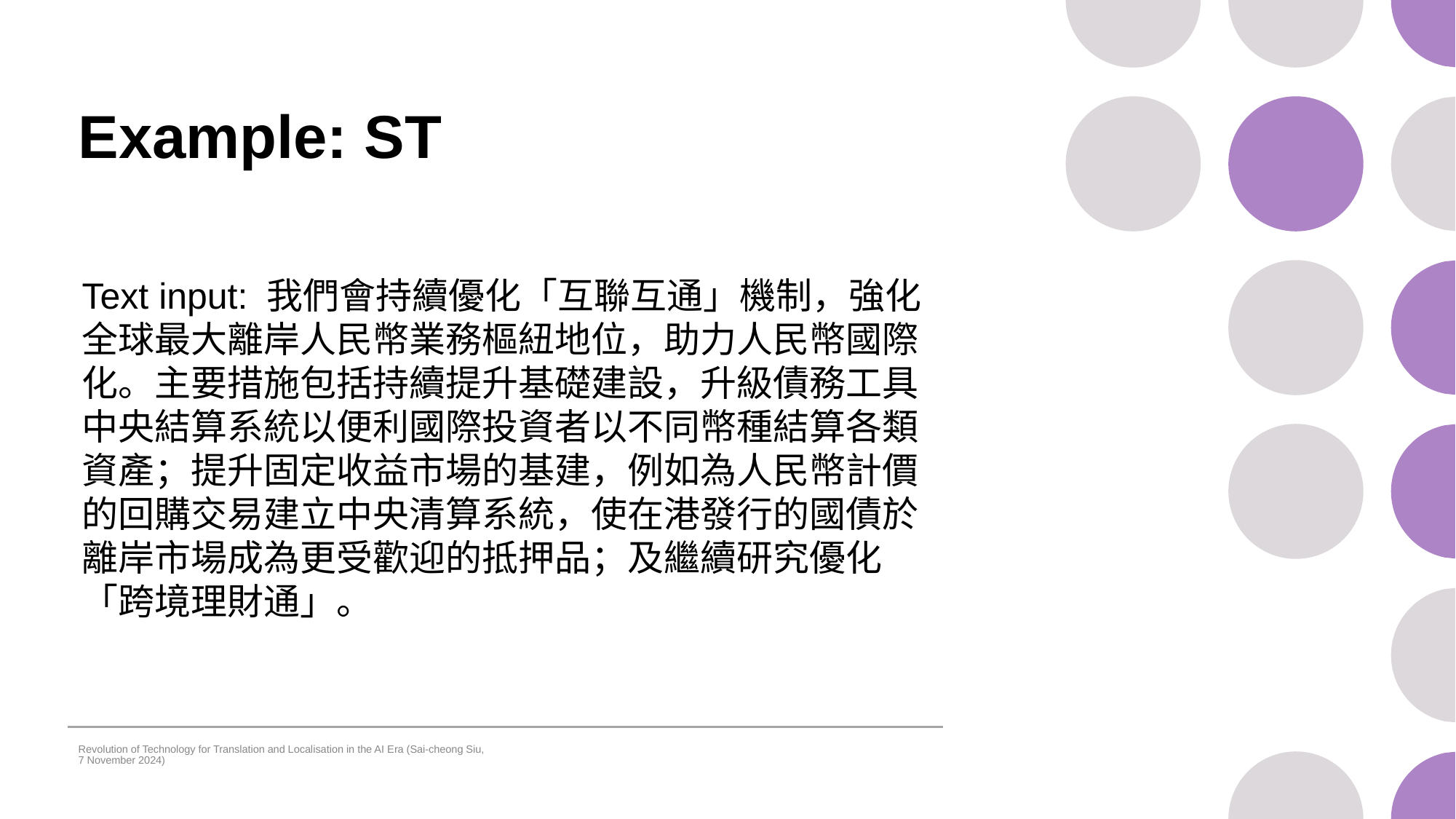

# Example: ST
Text input: 我們會持續優化「互聯互通」機制，強化全球最大離岸人民幣業務樞紐地位，助力人民幣國際化。主要措施包括持續提升基礎建設，升級債務工具中央結算系統以便利國際投資者以不同幣種結算各類資產；提升固定收益市場的基建，例如為人民幣計價的回購交易建立中央清算系統，使在港發行的國債於離岸市場成為更受歡迎的抵押品；及繼續研究優化「跨境理財通」。
Revolution of Technology for Translation and Localisation in the AI Era (Sai-cheong Siu, 7 November 2024)